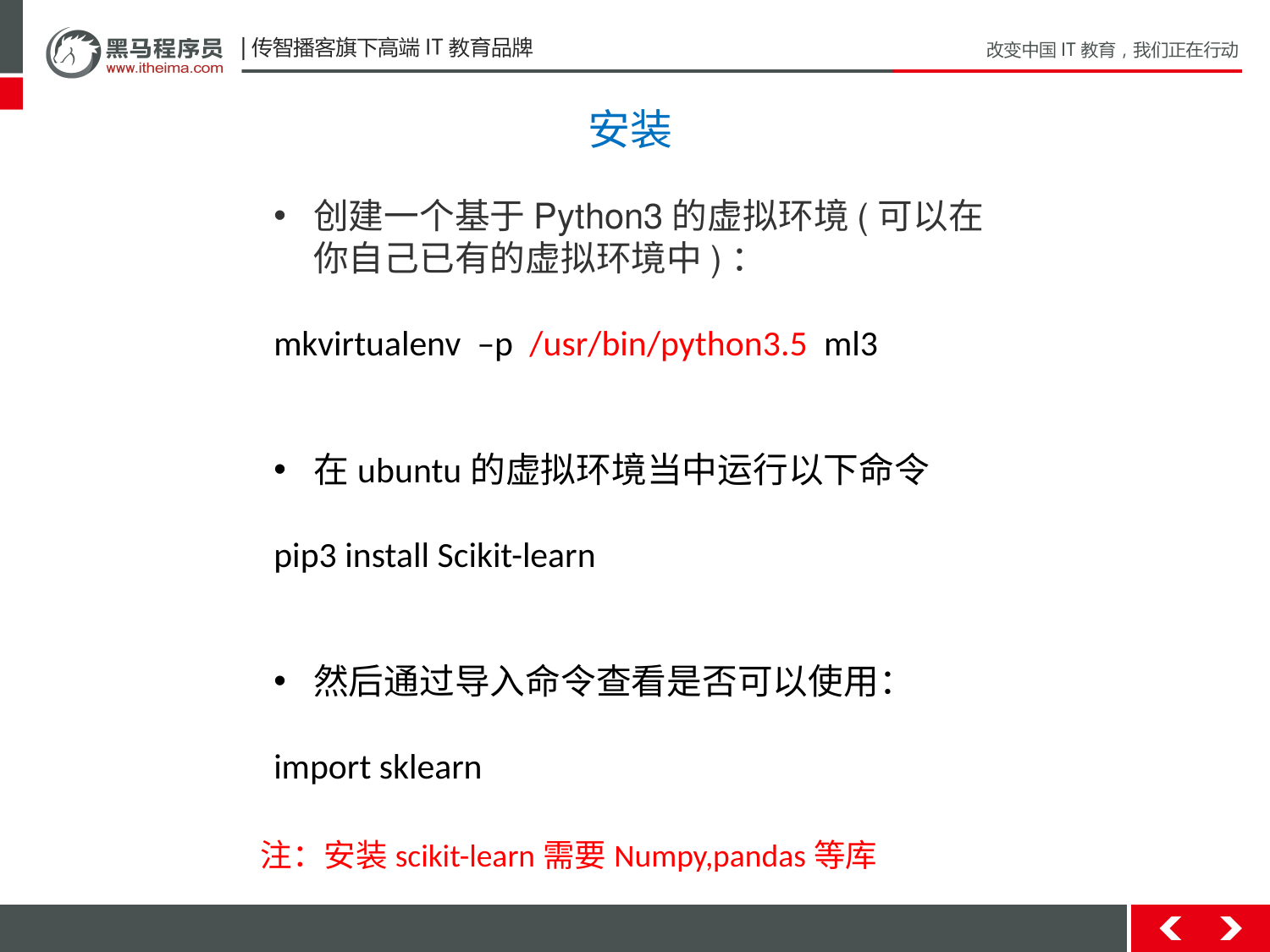

安装
创建一个基于Python3的虚拟环境(可以在你自己已有的虚拟环境中)：

mkvirtualenv  –p  /usr/bin/python3.5  ml3

在ubuntu的虚拟环境当中运行以下命令

pip3 install Scikit-learn

然后通过导入命令查看是否可以使用：

import sklearn
注：安装scikit-learn需要Numpy,pandas等库